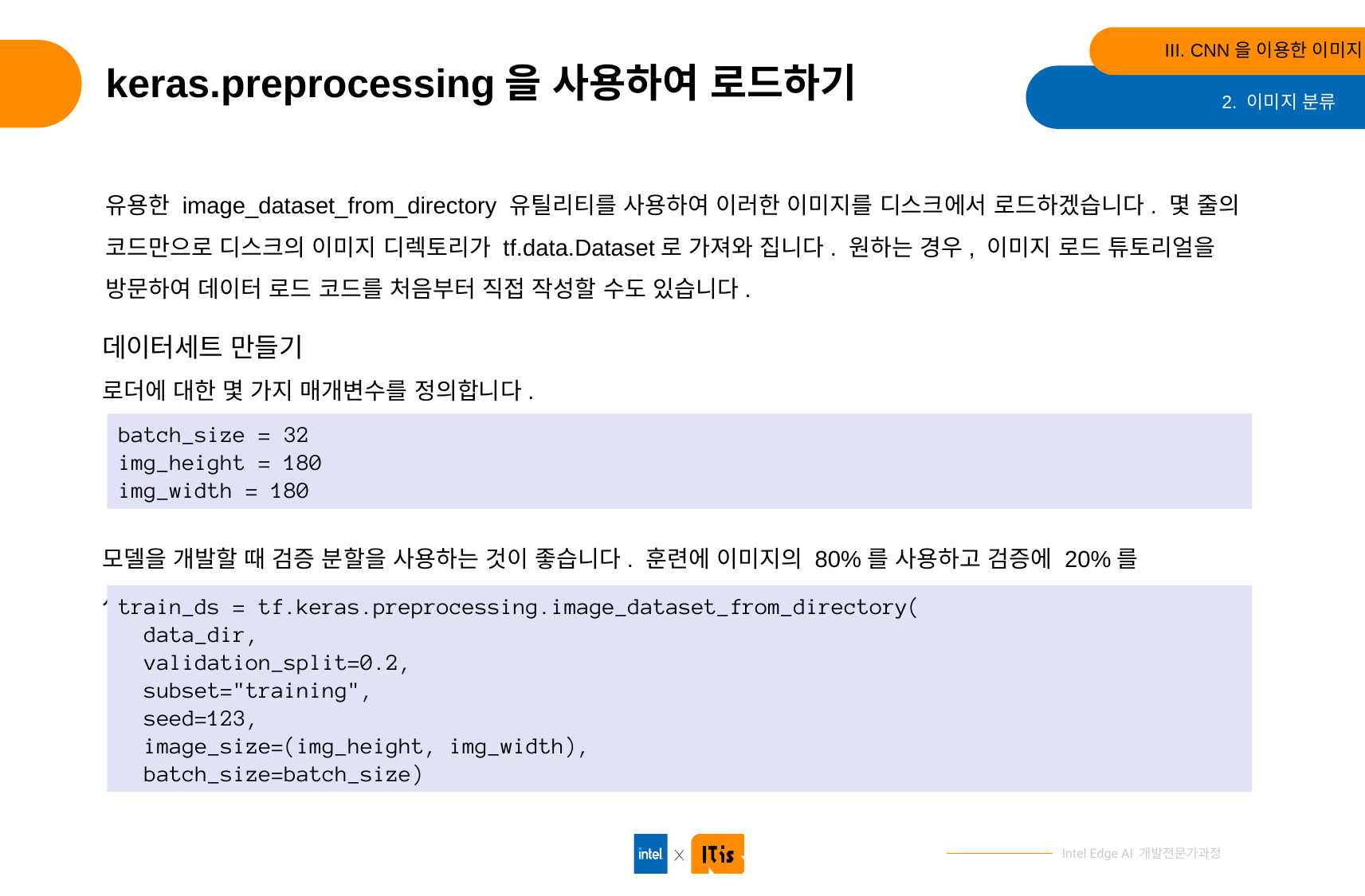

III. CNN을 이용한 이미지 분류
# keras.preprocessing을 사용하여 로드하기
2. 이미지 분류
유용한 image_dataset_from_directory 유틸리티를 사용하여 이러한 이미지를 디스크에서 로드하겠습니다. 몇 줄의 코드만으로 디스크의 이미지 디렉토리가 tf.data.Dataset로 가져와 집니다. 원하는 경우, 이미지 로드 튜토리얼을 방문하여 데이터 로드 코드를 처음부터 직접 작성할 수도 있습니다.
데이터세트 만들기
로더에 대한 몇 가지 매개변수를 정의합니다.
batch_size = 32
img_height = 180
img_width = 180
모델을 개발할 때 검증 분할을 사용하는 것이 좋습니다. 훈련에 이미지의 80%를 사용하고 검증에 20%를 사용합니다.
train_ds = tf.keras.preprocessing.image_dataset_from_directory(
  data_dir,
  validation_split=0.2,
  subset="training",
  seed=123,
  image_size=(img_height, img_width),
  batch_size=batch_size)